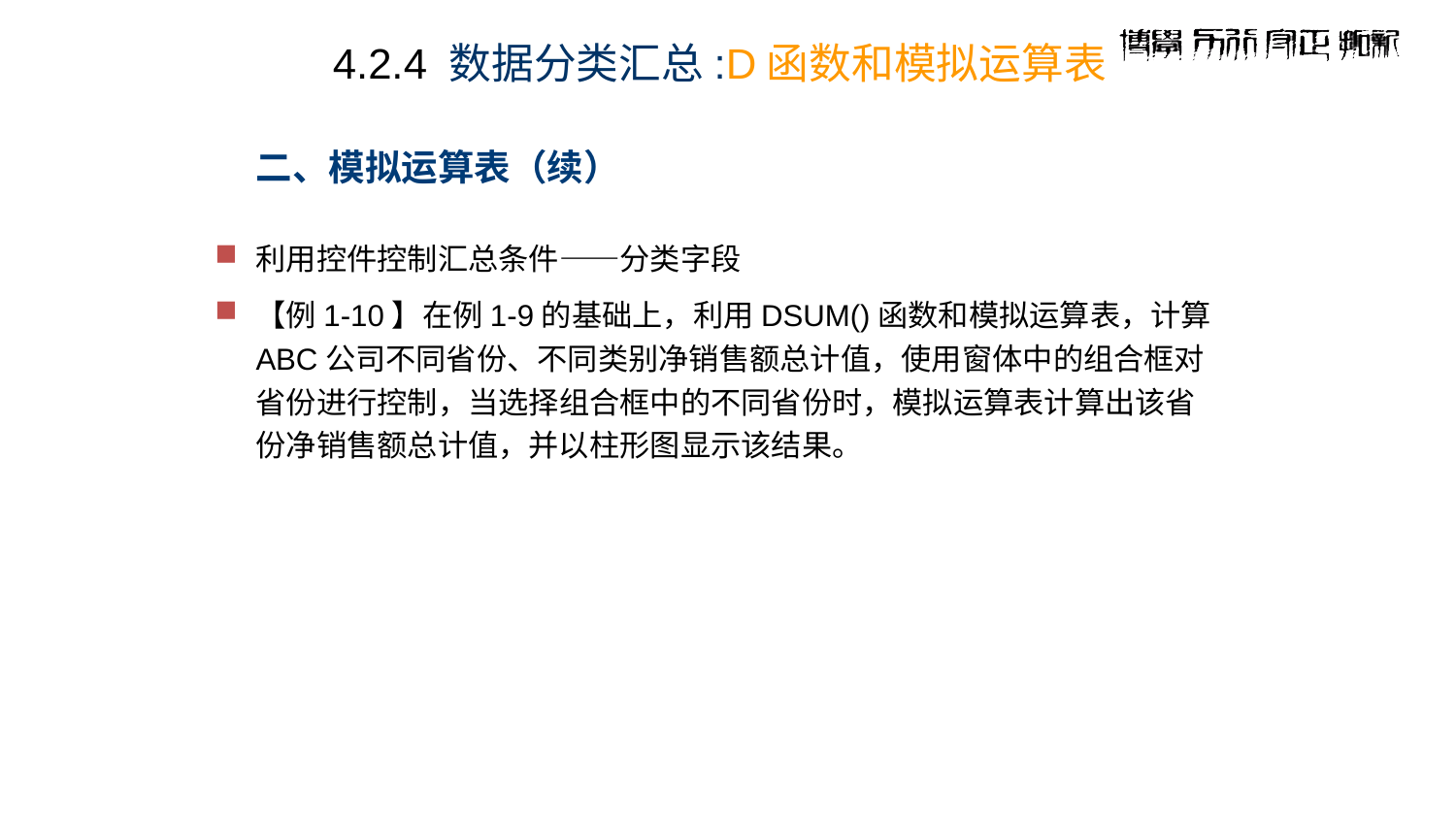

4.2.4 数据分类汇总:D函数和模拟运算表
# 二、模拟运算表（续）
利用控件控制汇总条件——分类字段
【例1-10】在例1-9的基础上，利用DSUM()函数和模拟运算表，计算ABC公司不同省份、不同类别净销售额总计值，使用窗体中的组合框对省份进行控制，当选择组合框中的不同省份时，模拟运算表计算出该省份净销售额总计值，并以柱形图显示该结果。